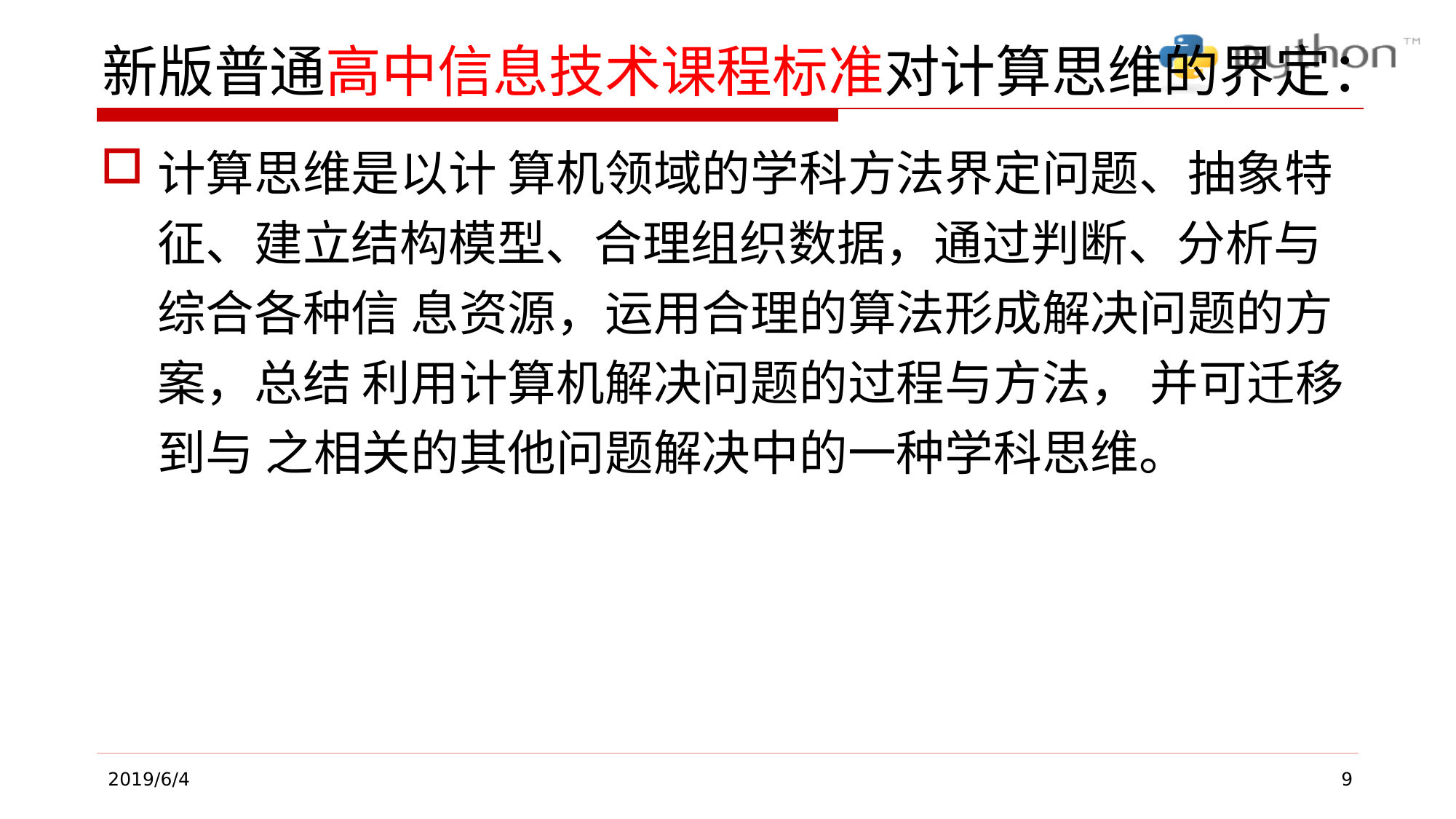

# 新版普通高中信息技术课程标准对计算思维的界定：
计算思维是以计 算机领域的学科方法界定问题、抽象特征、建立结构模型、合理组织数据，通过判断、分析与综合各种信 息资源，运用合理的算法形成解决问题的方案，总结 利用计算机解决问题的过程与方法， 并可迁移到与 之相关的其他问题解决中的一种学科思维。

9
2019/6/4